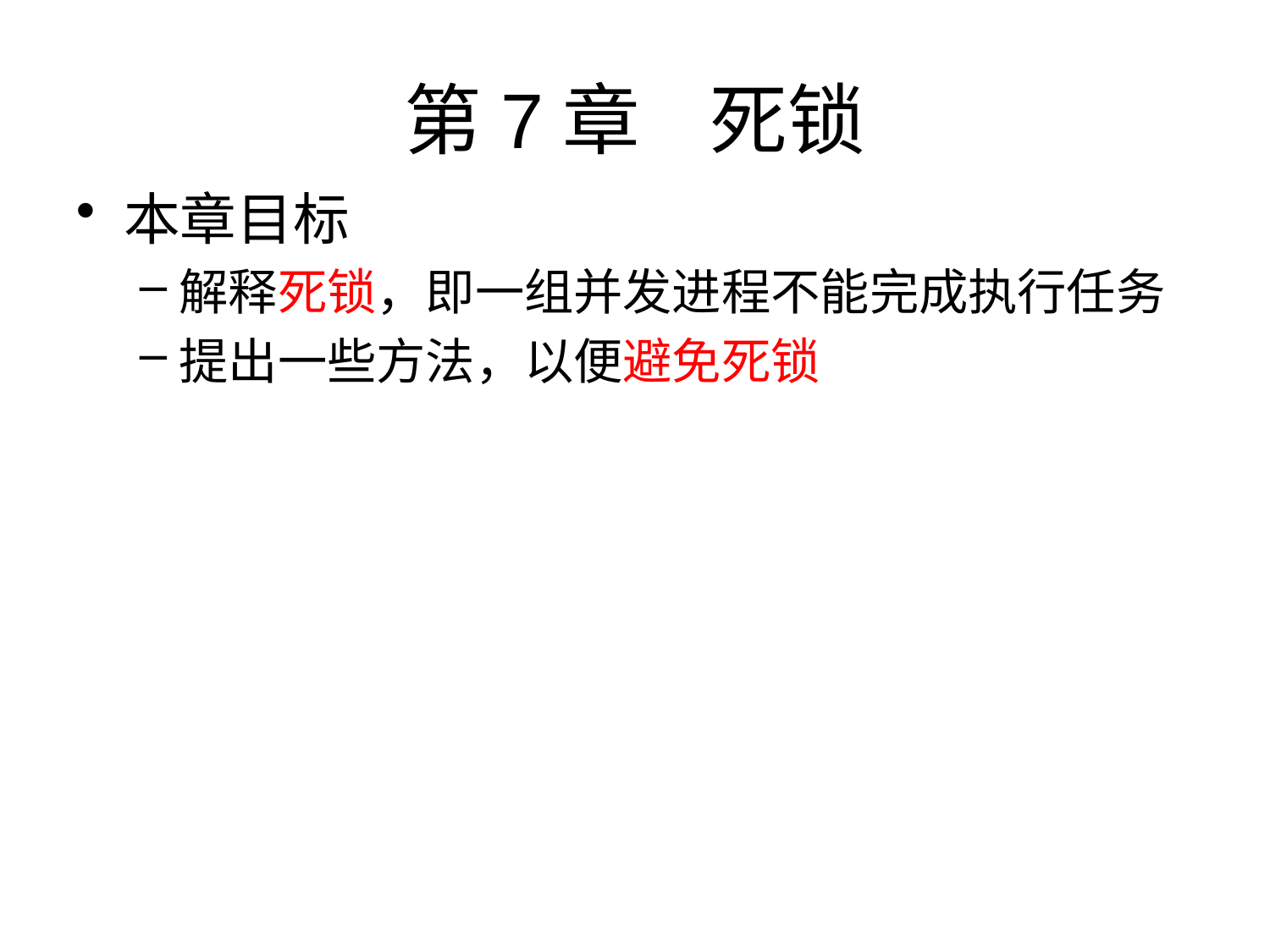

# 第7章    死锁
本章目标
解释死锁，即一组并发进程不能完成执行任务
提出一些方法，以便避免死锁